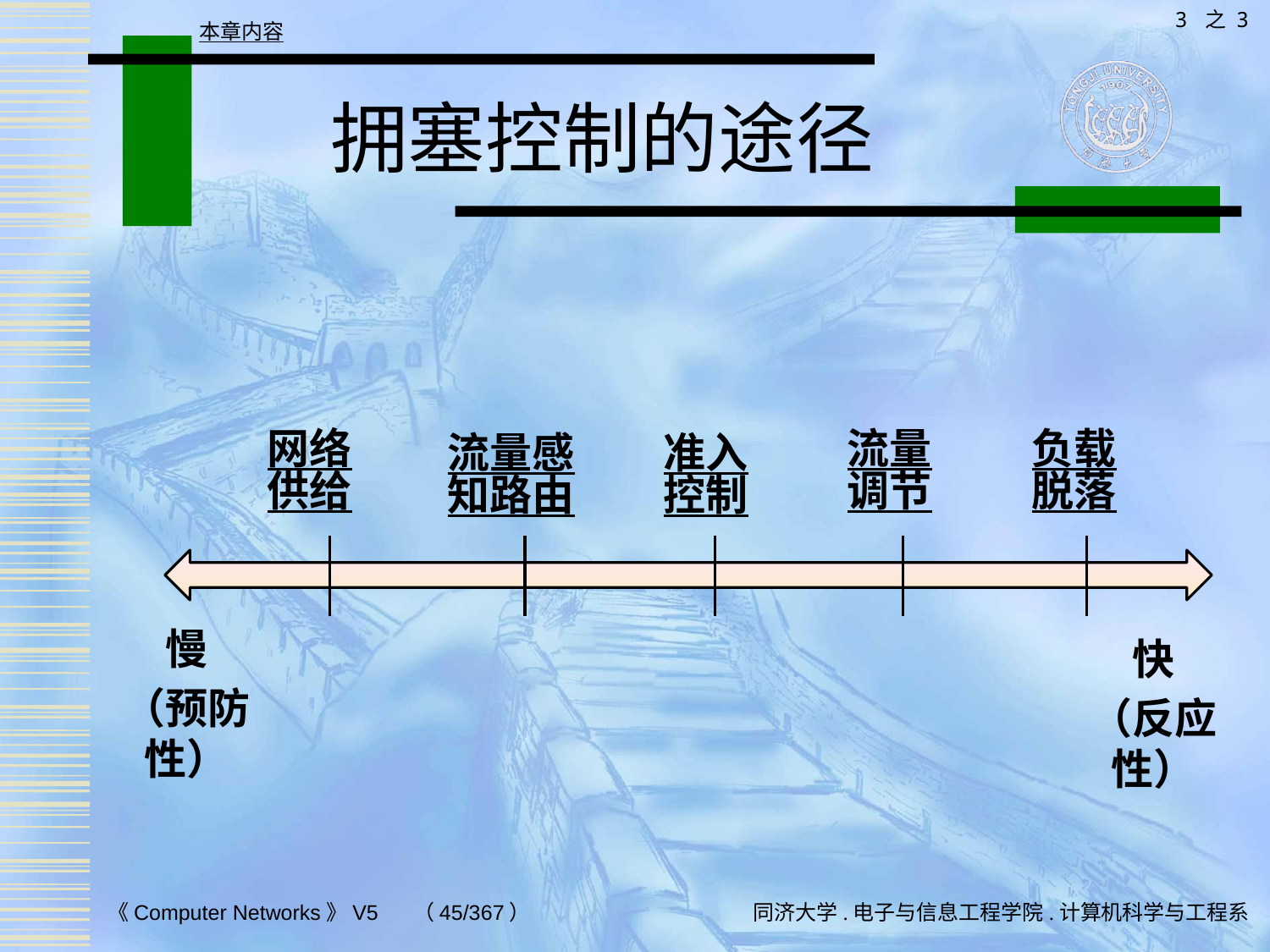

3 之 3
本章内容
# 拥塞控制的途径
网络供给
负载脱落
流量调节
准入控制
流量感知路由

慢
（预防性）
快
（反应性）